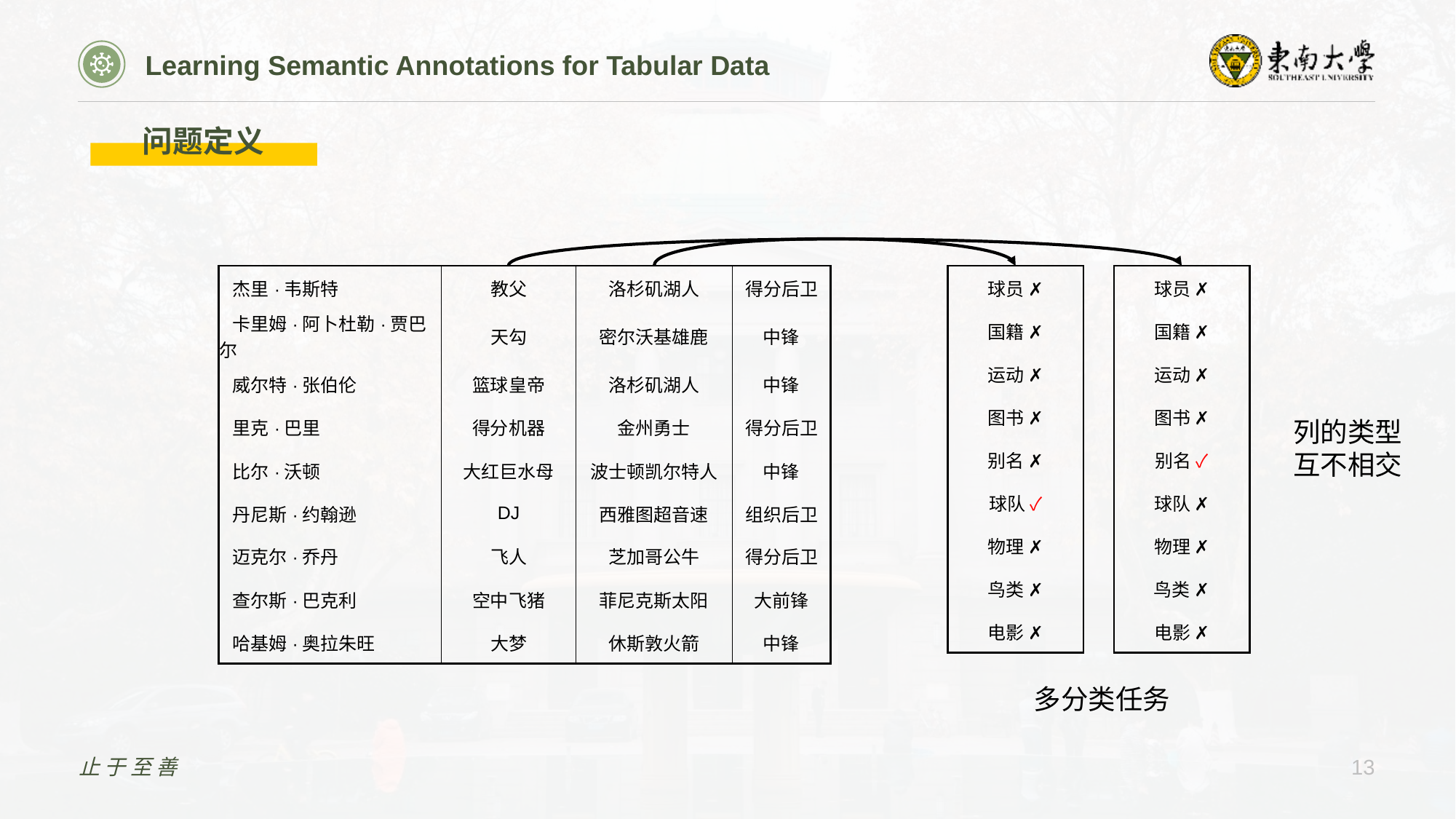

Learning Semantic Annotations for Tabular Data
问题定义

| 杰里·韦斯特 | 教父 | 洛杉矶湖人 | 得分后卫 |
| --- | --- | --- | --- |
| 卡里姆·阿卜杜勒·贾巴尔 | 天勾 | 密尔沃基雄鹿 | 中锋 |
| 威尔特·张伯伦 | 篮球皇帝 | 洛杉矶湖人 | 中锋 |
| 里克·巴里 | 得分机器 | 金州勇士 | 得分后卫 |
| 比尔·沃顿 | 大红巨水母 | 波士顿凯尔特人 | 中锋 |
| 丹尼斯·约翰逊 | DJ | 西雅图超音速 | 组织后卫 |
| 迈克尔·乔丹 | 飞人 | 芝加哥公牛 | 得分后卫 |
| 查尔斯·巴克利 | 空中飞猪 | 菲尼克斯太阳 | 大前锋 |
| 哈基姆·奥拉朱旺 | 大梦 | 休斯敦火箭 | 中锋 |

| 球员 ✗ |
| --- |
| 国籍 ✗ |
| 运动 ✗ |
| 图书 ✗ |
| 别名 ✗ |
| 球队 ✓ |
| 物理 ✗ |
| 鸟类 ✗ |
| 电影 ✗ |
| 球员 ✗ |
| --- |
| 国籍 ✗ |
| 运动 ✗ |
| 图书 ✗ |
| 别名 ✓ |
| 球队 ✗ |
| 物理 ✗ |
| 鸟类 ✗ |
| 电影 ✗ |
列的类型
互不相交
多分类任务
止于至善
13